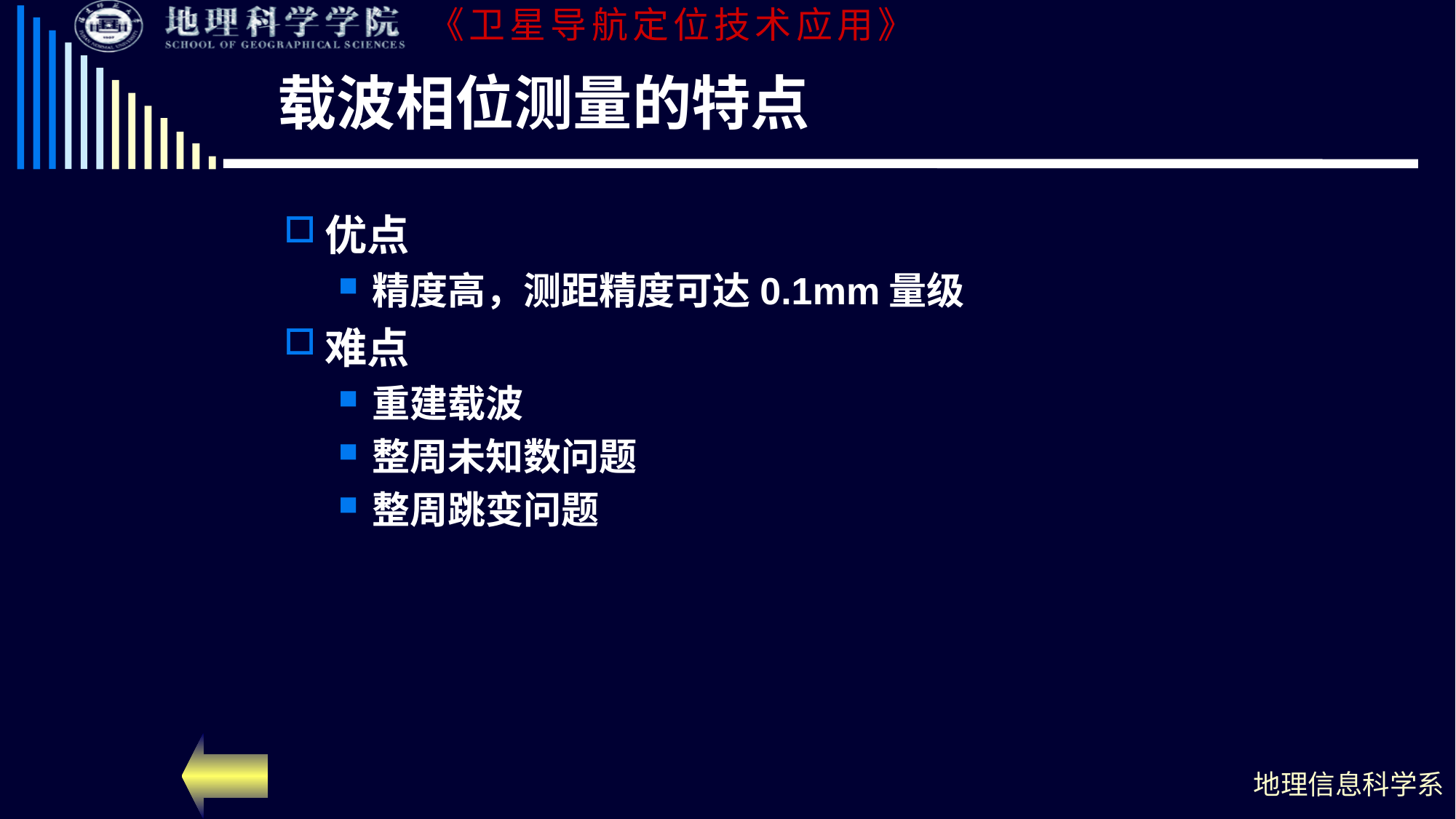

# 载波相位测量的特点
优点
精度高，测距精度可达0.1mm量级
难点
重建载波
整周未知数问题
整周跳变问题